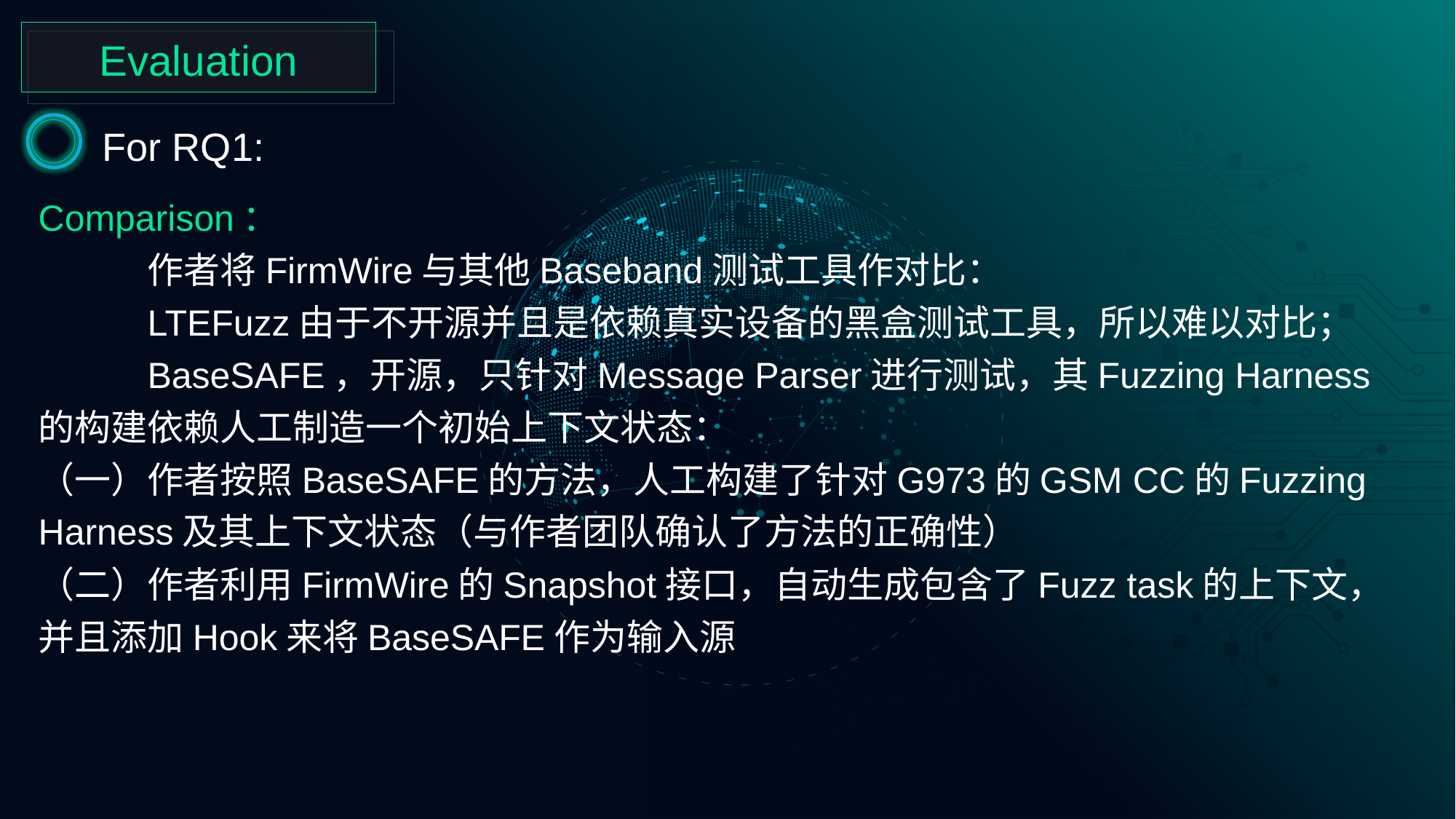

Evaluation

For RQ1:
Comparison：
	作者将FirmWire与其他Baseband测试工具作对比：
	LTEFuzz由于不开源并且是依赖真实设备的黑盒测试工具，所以难以对比；
	BaseSAFE，开源，只针对Message Parser进行测试，其Fuzzing Harness的构建依赖人工制造一个初始上下文状态：
（一）作者按照BaseSAFE的方法，人工构建了针对G973的GSM CC的Fuzzing Harness及其上下文状态（与作者团队确认了方法的正确性）
（二）作者利用FirmWire的Snapshot接口，自动生成包含了Fuzz task的上下文，并且添加Hook来将BaseSAFE作为输入源